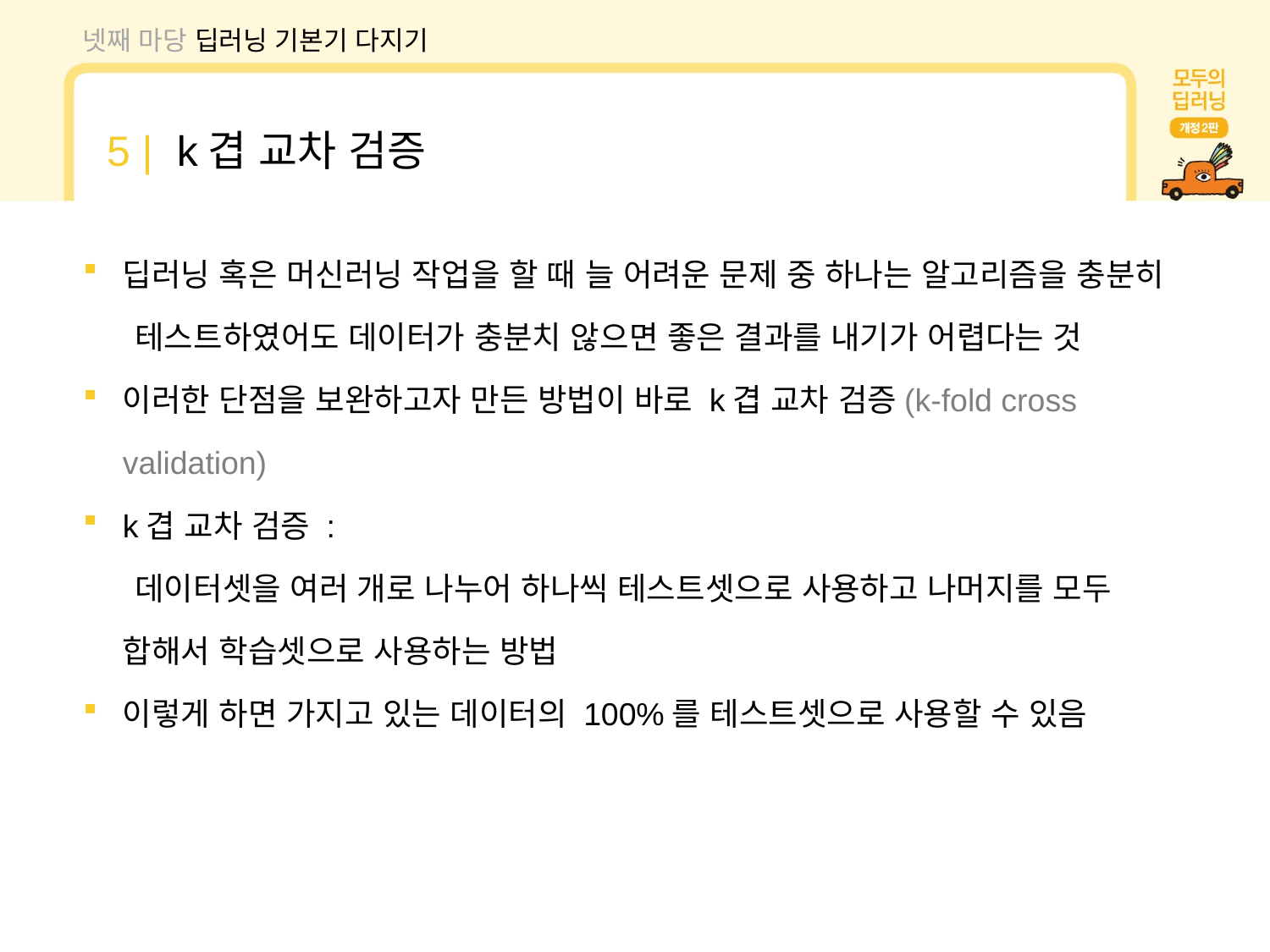

넷째 마당 딥러닝 기본기 다지기
5 |  k겹 교차 검증
딥러닝 혹은 머신러닝 작업을 할 때 늘 어려운 문제 중 하나는 알고리즘을 충분히
     테스트하였어도 데이터가 충분치 않으면 좋은 결과를 내기가 어렵다는 것
이러한 단점을 보완하고자 만든 방법이 바로 k겹 교차 검증(k-fold cross validation)
k겹 교차 검증 :
     데이터셋을 여러 개로 나누어 하나씩 테스트셋으로 사용하고 나머지를 모두 합해서 학습셋으로 사용하는 방법
이렇게 하면 가지고 있는 데이터의 100%를 테스트셋으로 사용할 수 있음